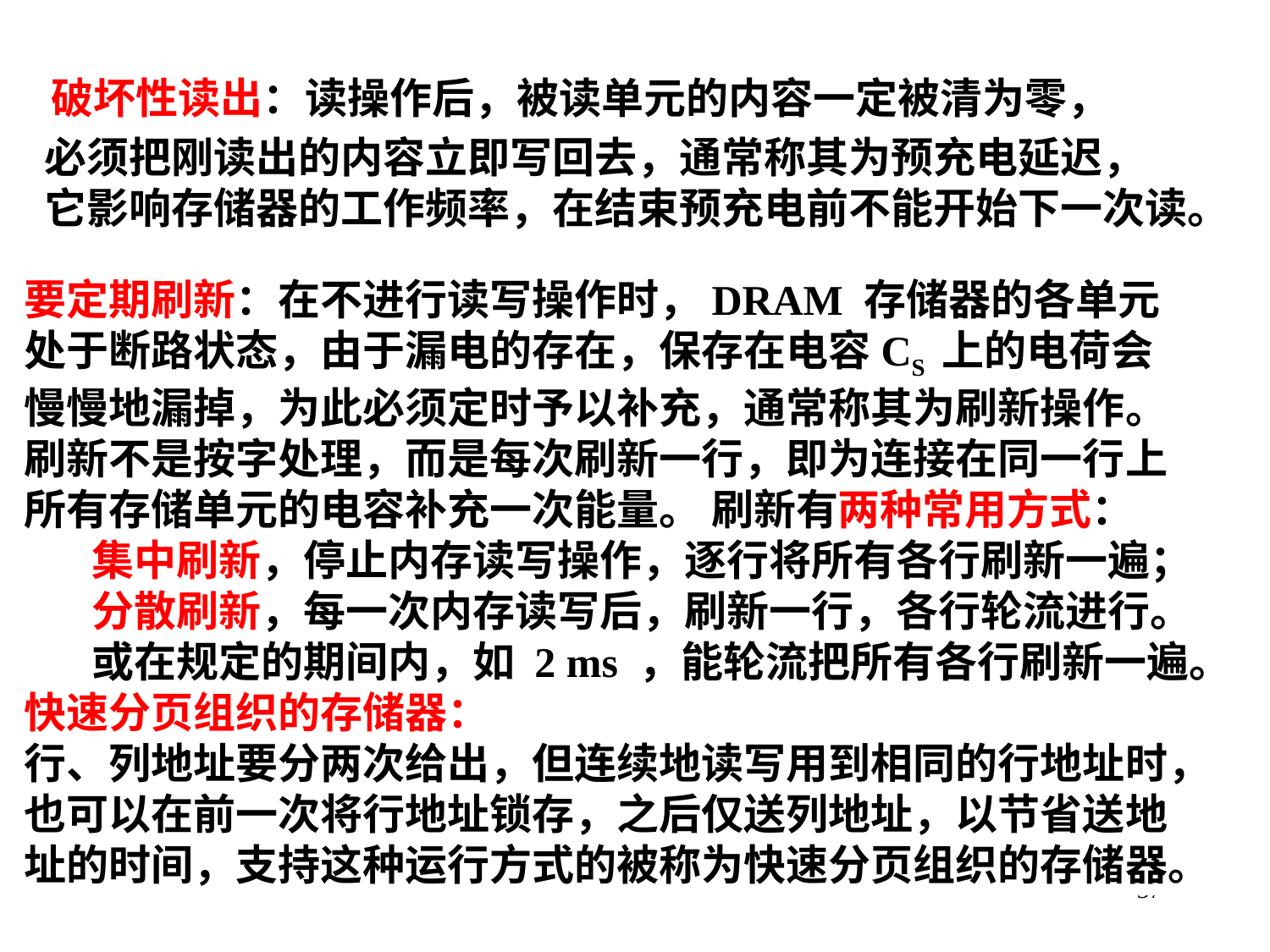

破坏性读出：读操作后，被读单元的内容一定被清为零，
必须把刚读出的内容立即写回去，通常称其为预充电延迟，
它影响存储器的工作频率，在结束预充电前不能开始下一次读。
要定期刷新：在不进行读写操作时，DRAM 存储器的各单元
处于断路状态，由于漏电的存在，保存在电容CS 上的电荷会
慢慢地漏掉，为此必须定时予以补充，通常称其为刷新操作。
刷新不是按字处理，而是每次刷新一行，即为连接在同一行上
所有存储单元的电容补充一次能量。 刷新有两种常用方式：
      集中刷新，停止内存读写操作，逐行将所有各行刷新一遍；
      分散刷新，每一次内存读写后，刷新一行，各行轮流进行。
      或在规定的期间内，如 2 ms ，能轮流把所有各行刷新一遍。
快速分页组织的存储器：
行、列地址要分两次给出，但连续地读写用到相同的行地址时，
也可以在前一次将行地址锁存，之后仅送列地址，以节省送地
址的时间，支持这种运行方式的被称为快速分页组织的存储器。
37